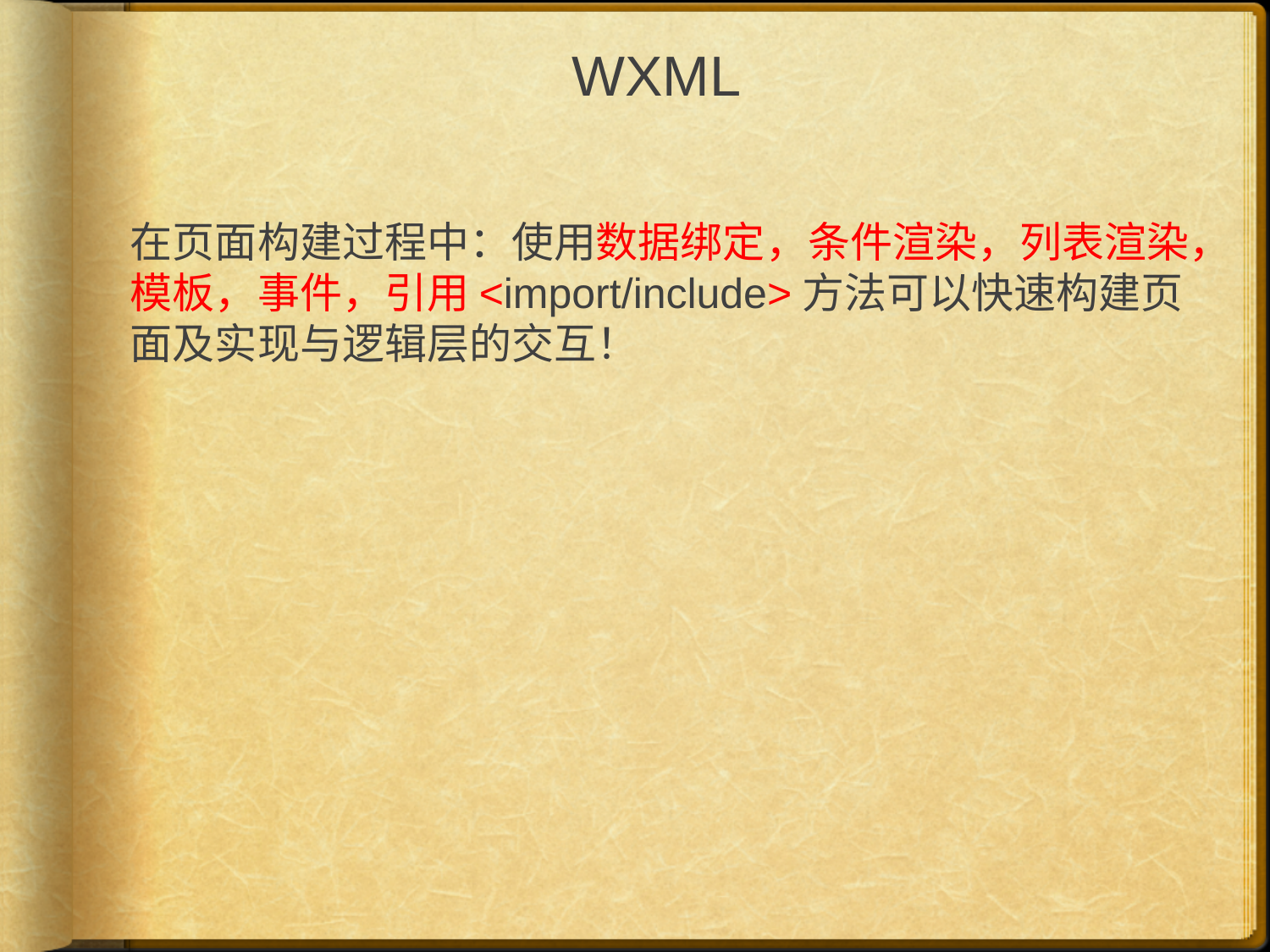

# WXML
在页面构建过程中：使用数据绑定，条件渲染，列表渲染，模板，事件，引用<import/include>方法可以快速构建页面及实现与逻辑层的交互！